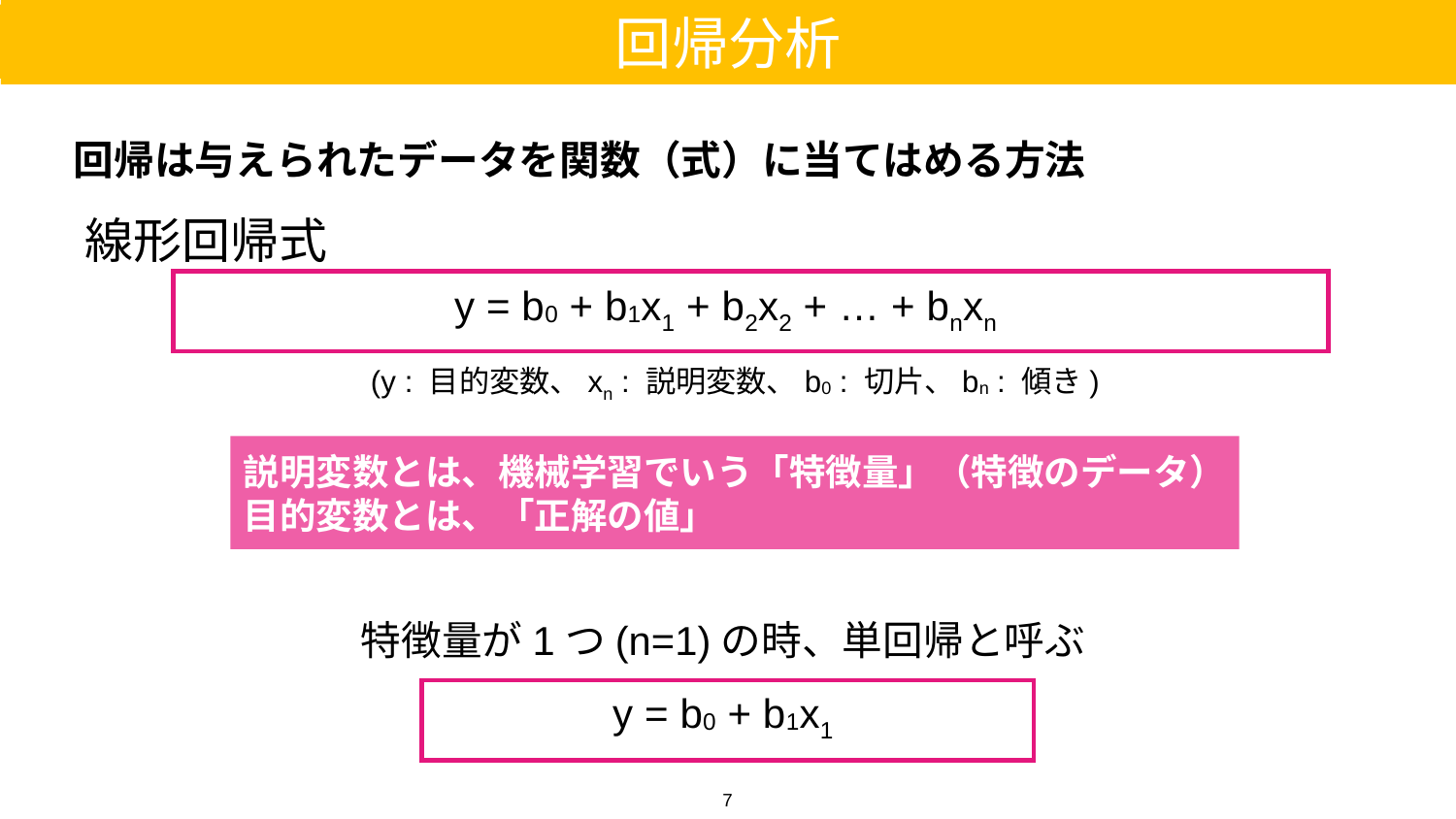

回帰分析
回帰は与えられたデータを関数（式）に当てはめる方法
線形回帰式

y = b0 + b1x1 + b2x2 + … + bnxn
(y : 目的変数、xn : 説明変数、b0 : 切片、bn : 傾き)
説明変数とは、機械学習でいう「特徴量」（特徴のデータ）
目的変数とは、「正解の値」
特徴量が1つ(n=1)の時、単回帰と呼ぶ

y = b0 + b1x1
7